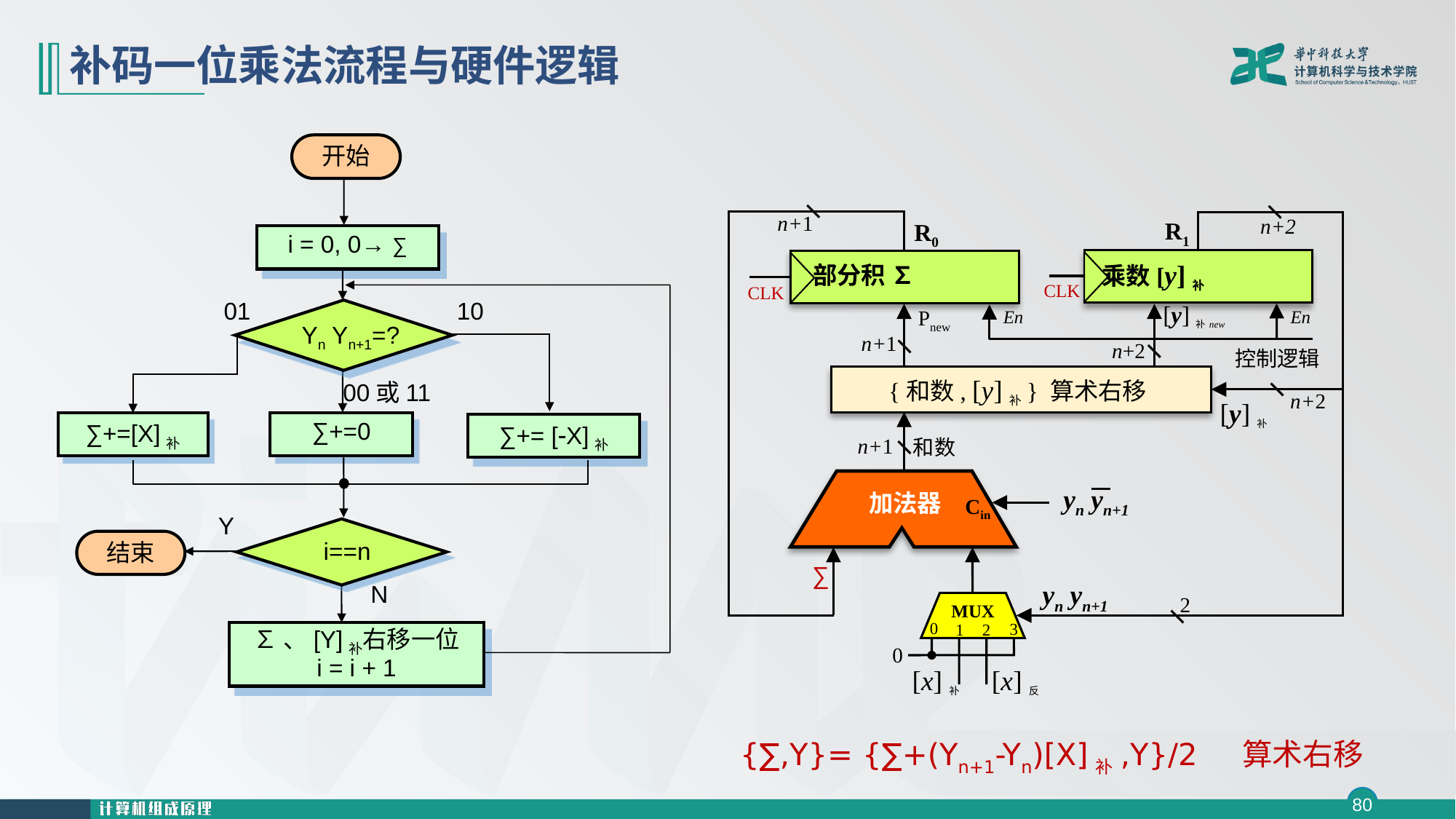

# 补码一位乘法流程与硬件逻辑
开始

i = 0, 0→ ∑

Yn Yn+1=?
01
10

00或11
∑+=[X]补
∑+=0
∑+= [−X]补

Y

i==n
结束

N
∑、[Y]补右移一位
i = i + 1
 n+1
 ∑
 n+2
 yn yn+1
 2
 R1
乘数[y]补

CLK
 R0
部分积 ∑

CLK
 [y]补new
 Pnew
 n+1
 n+2
En
En

控制逻辑

{和数, [y]补} 算术右移
 n+2
[y]补
 和数
 n+1

加法器
 Cin
 yn yn+1

0
3
1
2

0
[x]补
[x]反
MUX
{∑,Y}= {∑+(Yn+1-Yn)[X]补,Y}/2    算术右移